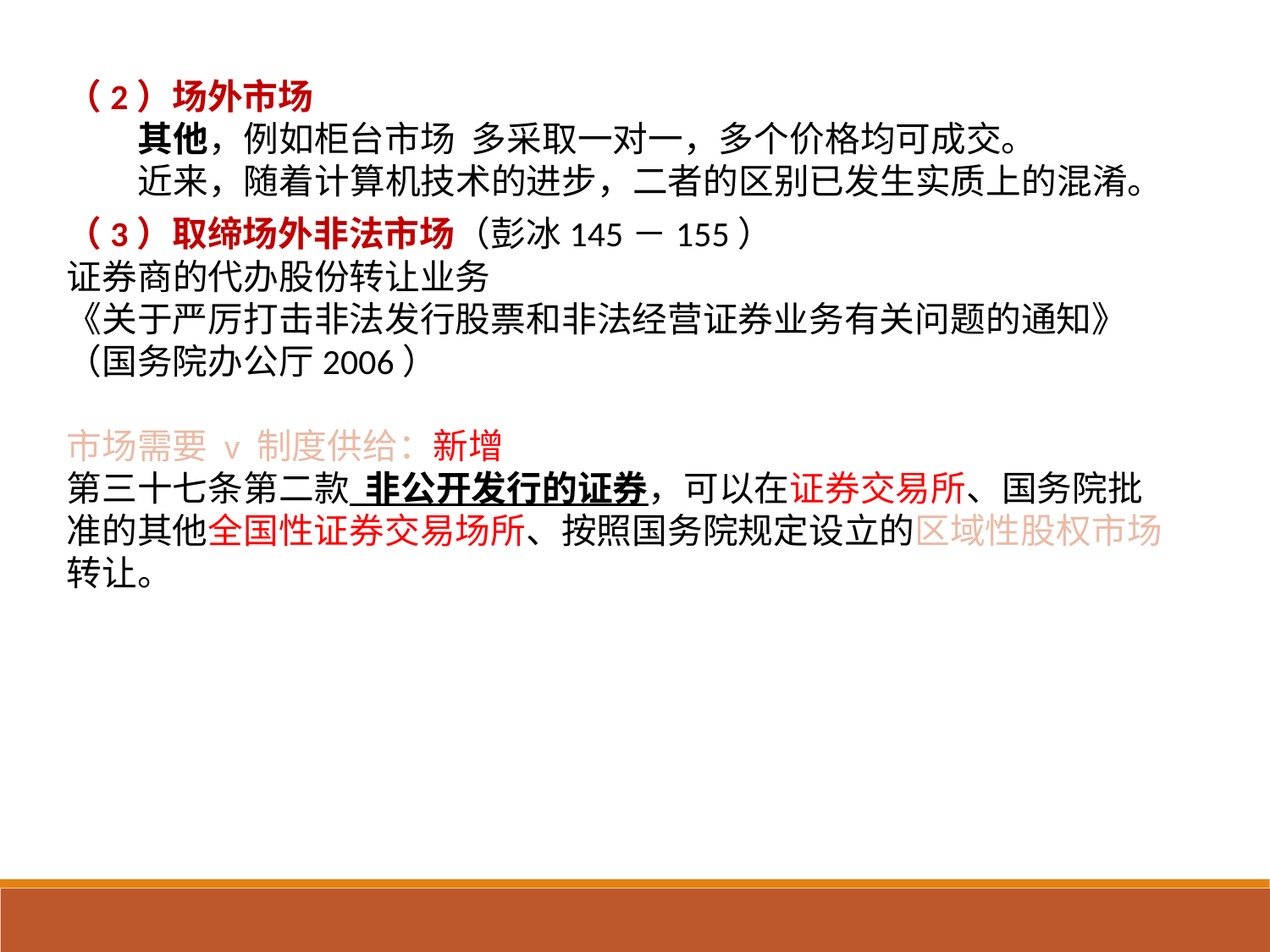

（2）场外市场
        其他，例如柜台市场  多采取一对一，多个价格均可成交。
        近来，随着计算机技术的进步，二者的区别已发生实质上的混淆。
（3）取缔场外非法市场（彭冰145－155）
证券商的代办股份转让业务
《关于严厉打击非法发行股票和非法经营证券业务有关问题的通知》（国务院办公厅2006）

市场需要 v 制度供给：新增
第三十七条第二款  非公开发行的证券，可以在证券交易所、国务院批准的其他全国性证券交易场所、按照国务院规定设立的区域性股权市场转让。